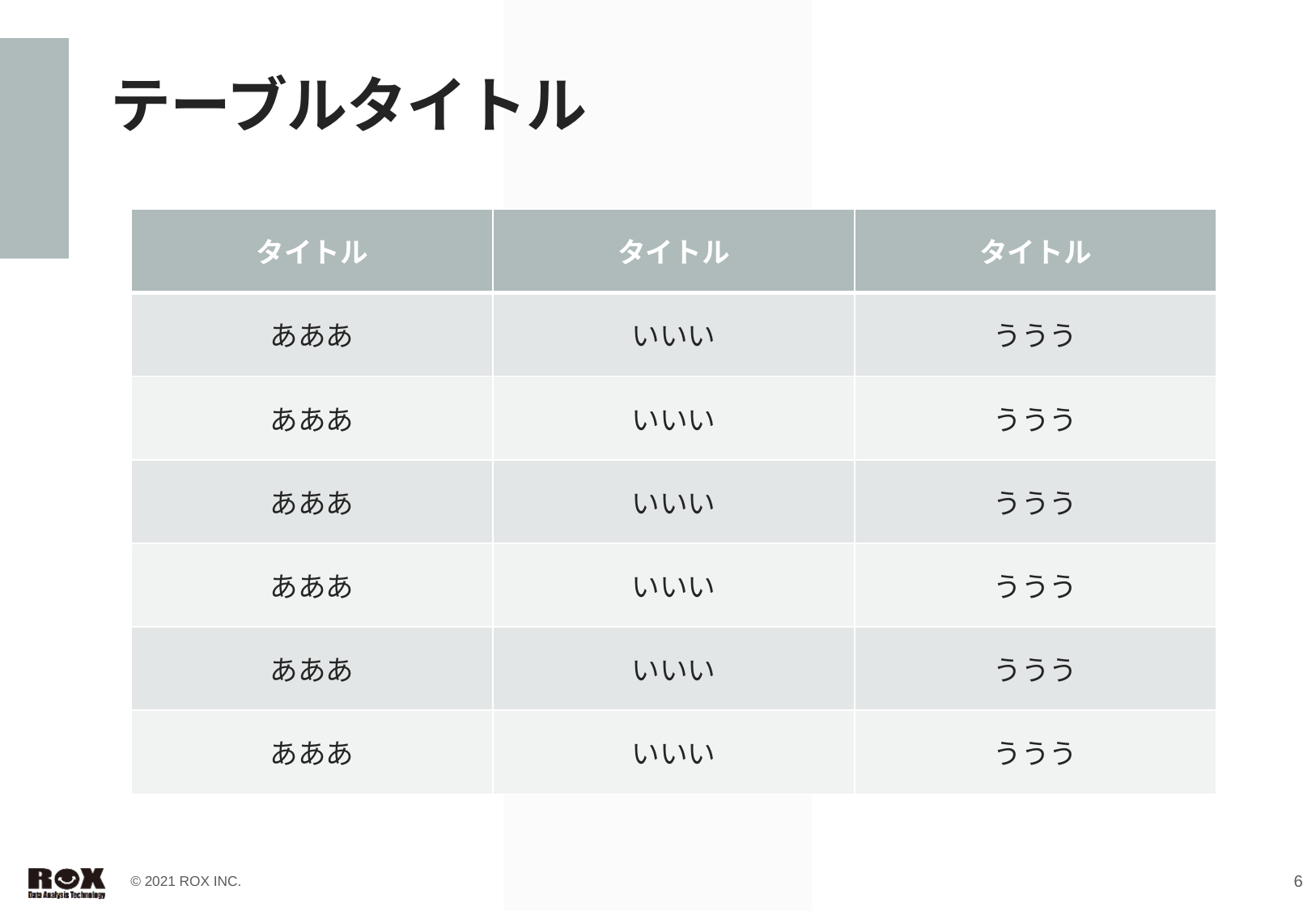

# テーブルタイトル
| タイトル | タイトル | タイトル |
| --- | --- | --- |
| あああ | いいい | ううう |
| あああ | いいい | ううう |
| あああ | いいい | ううう |
| あああ | いいい | ううう |
| あああ | いいい | ううう |
| あああ | いいい | ううう |
© 2021 ROX inc.
6